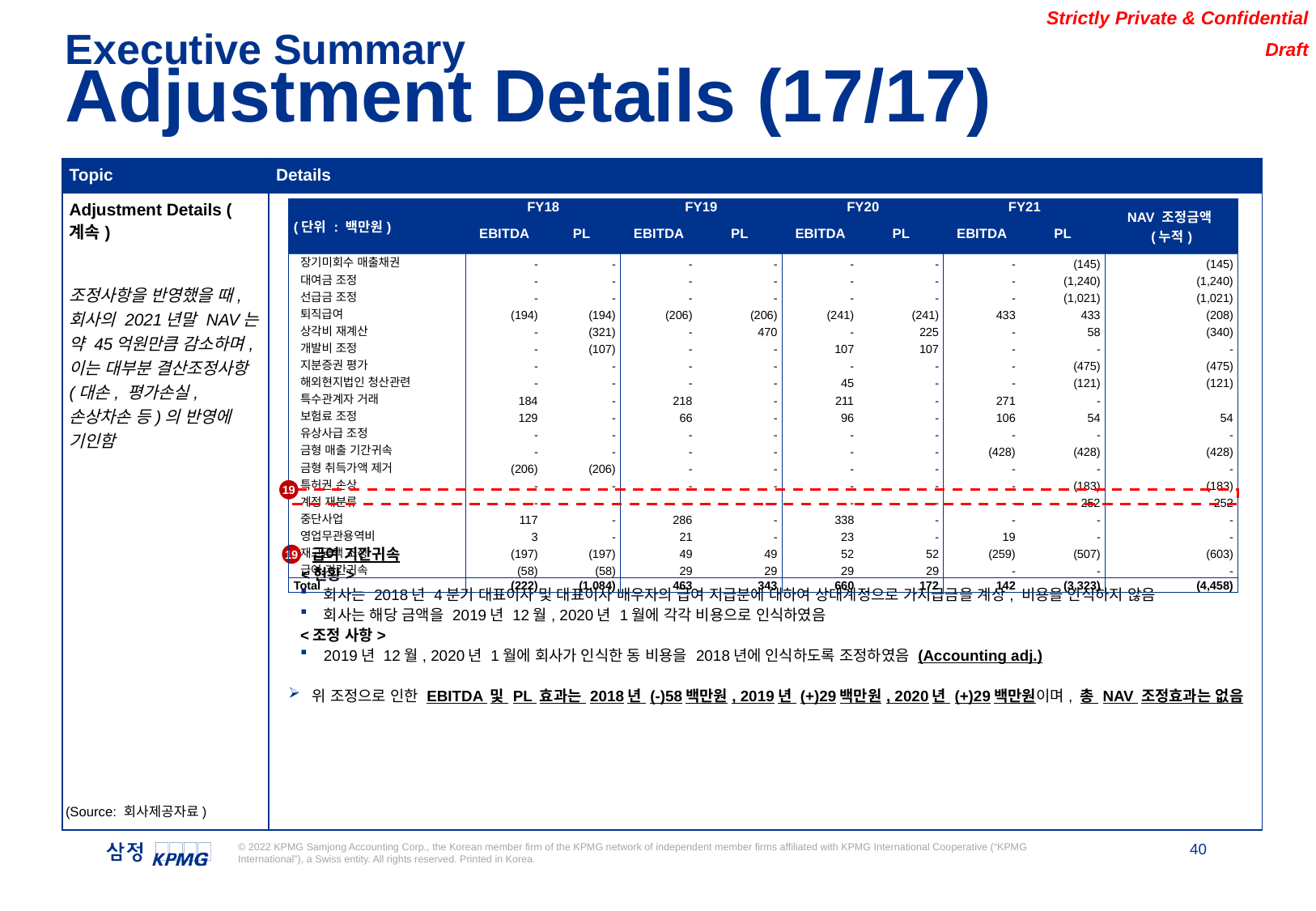

Executive Summary
Adjustment Details (17/17)
| Topic | Details |
| --- | --- |
| Adjustment Details (계속) 조정사항을 반영했을 때, 회사의 2021년말 NAV는 약 45억원만큼 감소하며, 이는 대부분 결산조정사항(대손, 평가손실, 손상차손 등)의 반영에 기인함 | 급여 기간귀속 <현황> 회사는 2018년 4분기 대표이사 및 대표이사 배우자의 급여 지급분에 대하여 상대계정으로 가지급금을 계상, 비용을 인식하지 않음 회사는 해당 금액을 2019년 12월, 2020년 1월에 각각 비용으로 인식하였음 <조정 사항> 2019년 12월, 2020년 1월에 회사가 인식한 동 비용을 2018년에 인식하도록 조정하였음 (Accounting adj.) 위 조정으로 인한 EBITDA 및 PL 효과는 2018년 (-)58백만원, 2019년 (+)29백만원, 2020년 (+)29백만원이며, 총 NAV 조정효과는 없음 |
| (단위 : 백만원) | FY18 |  | FY19 |  | FY20 |  | FY21 |  | NAV 조정금액 (누적) |
| --- | --- | --- | --- | --- | --- | --- | --- | --- | --- |
|  | EBITDA | PL | EBITDA | PL | EBITDA | PL | EBITDA | PL |  |
| 장기미회수 매출채권 | - | - | - | - | - | - | - | (145) | (145) |
| 대여금 조정 | - | - | - | - | - | - | - | (1,240) | (1,240) |
| 선급금 조정 | - | - | - | - | - | - | - | (1,021) | (1,021) |
| 퇴직급여 | (194) | (194) | (206) | (206) | (241) | (241) | 433 | 433 | (208) |
| 상각비 재계산 | - | (321) | - | 470 | - | 225 | - | 58 | (340) |
| 개발비 조정 | - | (107) | - | - | 107 | 107 | - | - | - |
| 지분증권 평가 | - | - | - | - | - | - | - | (475) | (475) |
| 해외현지법인 청산관련 | - | - | - | - | 45 | - | - | (121) | (121) |
| 특수관계자 거래 | 184 | - | 218 | - | 211 | - | 271 | - |  |
| 보험료 조정 | 129 | - | 66 | - | 96 | - | 106 | 54 | 54 |
| 유상사급 조정 | - | - | - | - | - | - | - | - | - |
| 금형 매출 기간귀속 | - | - | - | - | - | - | (428) | (428) | (428) |
| 금형 취득가액 제거 | (206) | (206) | - | - | - | - | - | - | - |
| 특허권 손상 | - | - | - | - | - | - | - | (183) | (183) |
| 계정 재분류 | - | - | - | - | - | - | - | 252 | 252 |
| 중단사업 | 117 | - | 286 | - | 338 | - | - | - | - |
| 영업무관용역비 | 3 | - | 21 | - | 23 | - | 19 | - | - |
| 재고금액 조정 | (197) | (197) | 49 | 49 | 52 | 52 | (259) | (507) | (603) |
| 급여 기간귀속 | (58) | (58) | 29 | 29 | 29 | 29 | - | - | - |
| Total | (222) | (1,084) | 463 | 343 | 660 | 172 | 142 | (3,323) | (4,458) |

19

19
(Source: 회사제공자료)